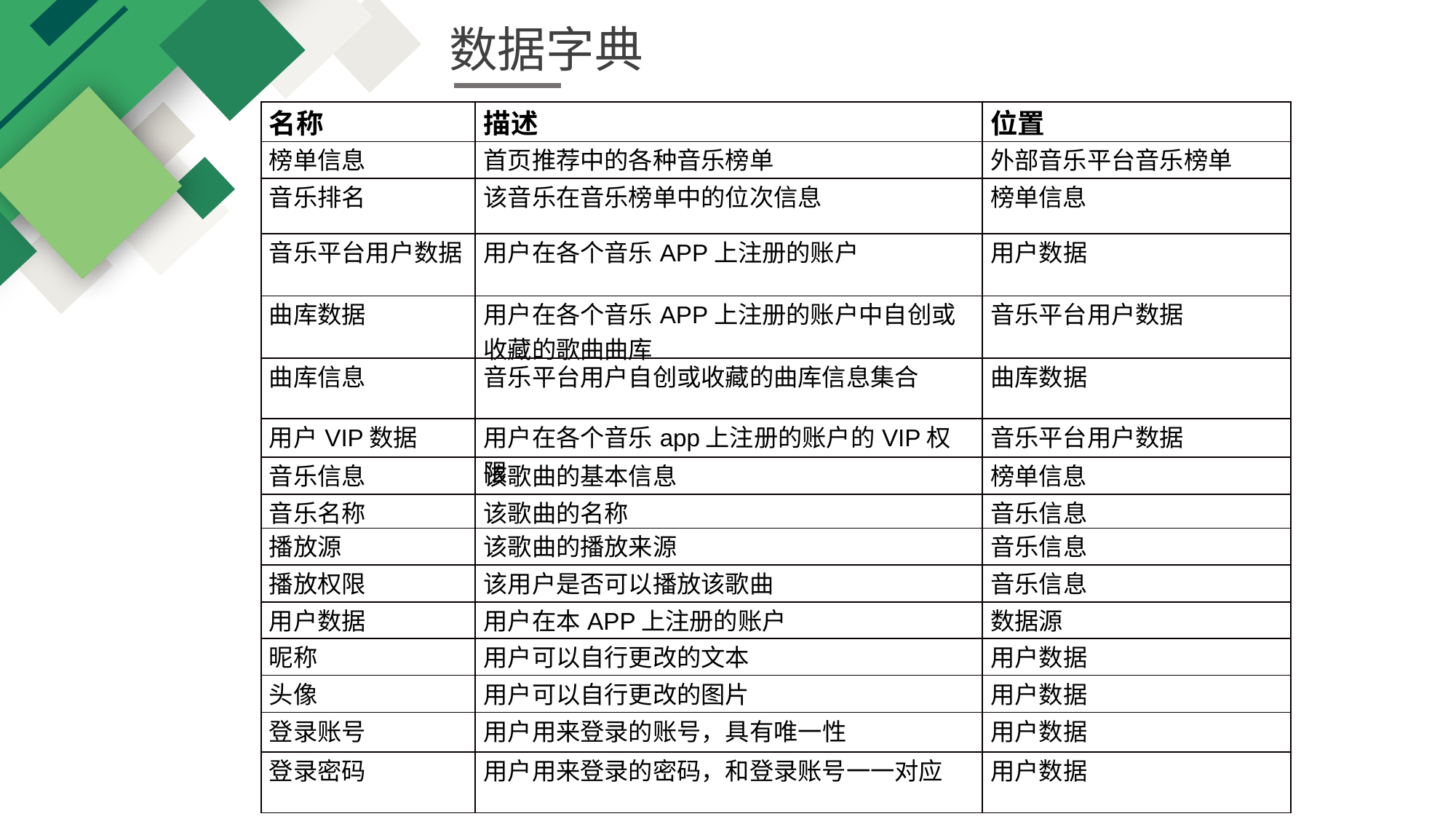

数据字典
| 名称 | 描述 | 位置 |
| --- | --- | --- |
| 榜单信息 | 首页推荐中的各种音乐榜单 | 外部音乐平台音乐榜单 |
| 音乐排名 | 该音乐在音乐榜单中的位次信息 | 榜单信息 |
| 音乐平台用户数据 | 用户在各个音乐APP上注册的账户 | 用户数据 |
| 曲库数据 | 用户在各个音乐APP上注册的账户中自创或收藏的歌曲曲库 | 音乐平台用户数据 |
| 曲库信息 | 音乐平台用户自创或收藏的曲库信息集合 | 曲库数据 |
| 用户VIP数据 | 用户在各个音乐app上注册的账户的VIP权限 | 音乐平台用户数据 |
| 音乐信息 | 该歌曲的基本信息 | 榜单信息 |
| 音乐名称 | 该歌曲的名称 | 音乐信息 |
| 播放源 | 该歌曲的播放来源 | 音乐信息 |
| 播放权限 | 该用户是否可以播放该歌曲 | 音乐信息 |
| 用户数据 | 用户在本APP上注册的账户 | 数据源 |
| 昵称 | 用户可以自行更改的文本 | 用户数据 |
| 头像 | 用户可以自行更改的图片 | 用户数据 |
| 登录账号 | 用户用来登录的账号，具有唯一性 | 用户数据 |
| 登录密码 | 用户用来登录的密码，和登录账号一一对应 | 用户数据 |